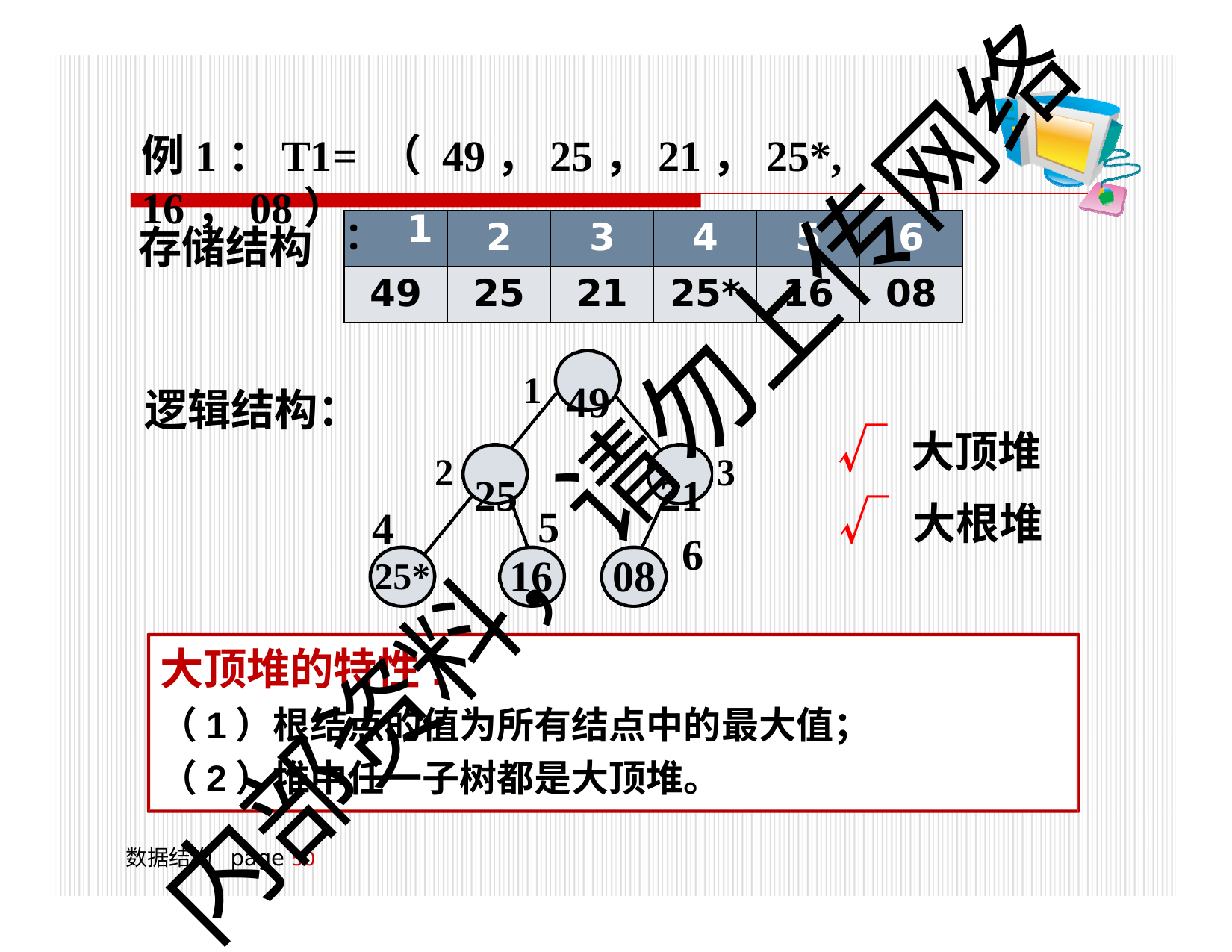

# 例1：T1= （ 49，25，21，25*, 16，08）

| ： 1 | 2 | 3 | 4 | 5 | 6 |
| --- | --- | --- | --- | --- | --- |
| 49 | 25 | 21 | 25\* | 16 | 08 |
存储结构

1	49
逻辑结构：
√ 大顶堆
√ 大根堆
内部资料，请勿上传网络
2	25
21 3
6
4
25*
5
16	08
大顶堆的特性:
（1）根结点的值为所有结点中的最大值；
（2）堆中任一子树都是大顶堆。

数据结构	page 50